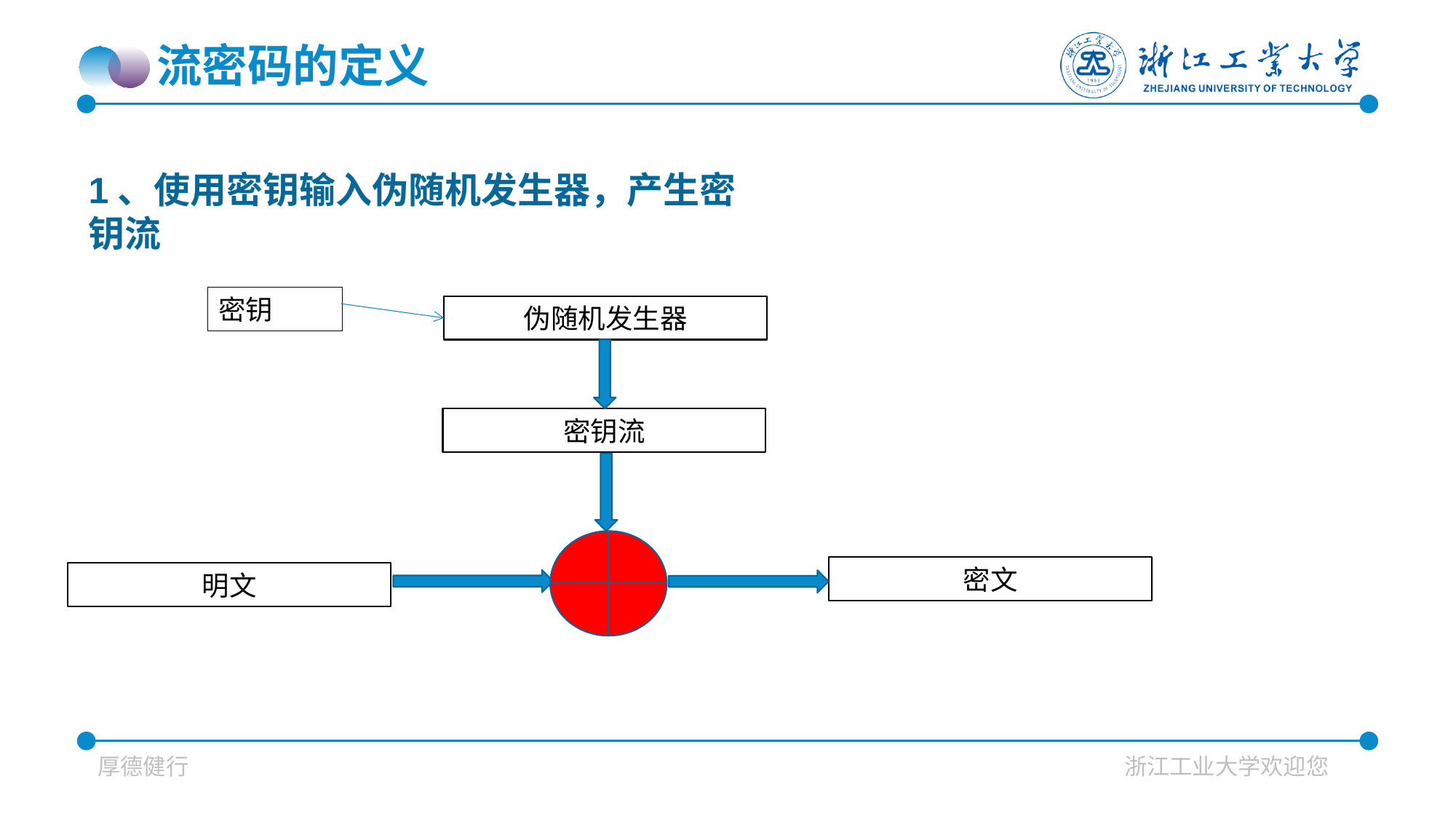

流密码的定义

1、使用密钥输入伪随机发生器，产生密钥流
密钥
伪随机发生器

密钥流

密文
明文